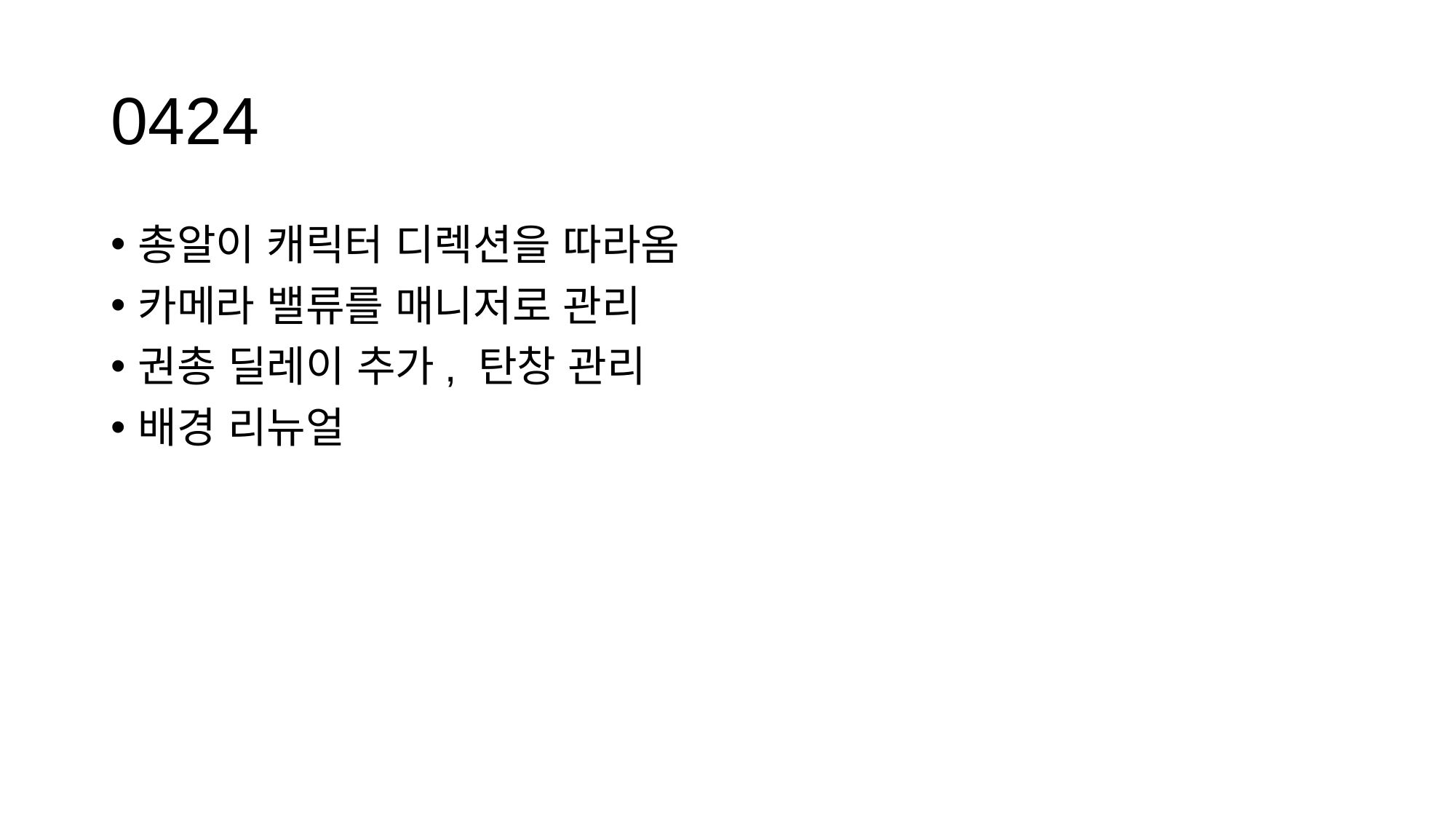

# 0424
총알이 캐릭터 디렉션을 따라옴
카메라 밸류를 매니저로 관리
권총 딜레이 추가, 탄창 관리
배경 리뉴얼